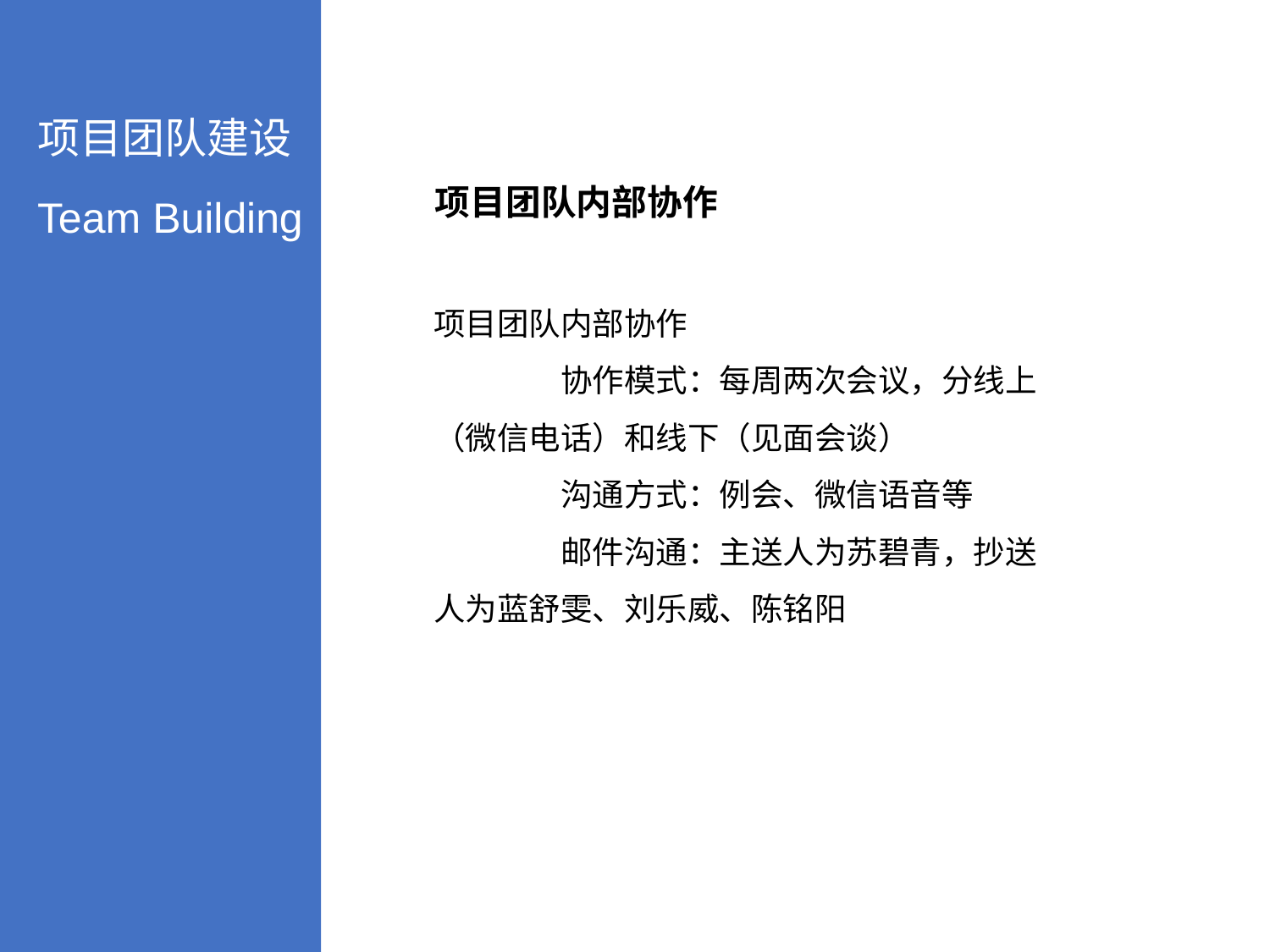

项目团队建设
Team Building
项目团队内部协作
项目团队内部协作
	协作模式：每周两次会议，分线上（微信电话）和线下（见面会谈）
	沟通方式：例会、微信语音等
	邮件沟通：主送人为苏碧青，抄送人为蓝舒雯、刘乐威、陈铭阳